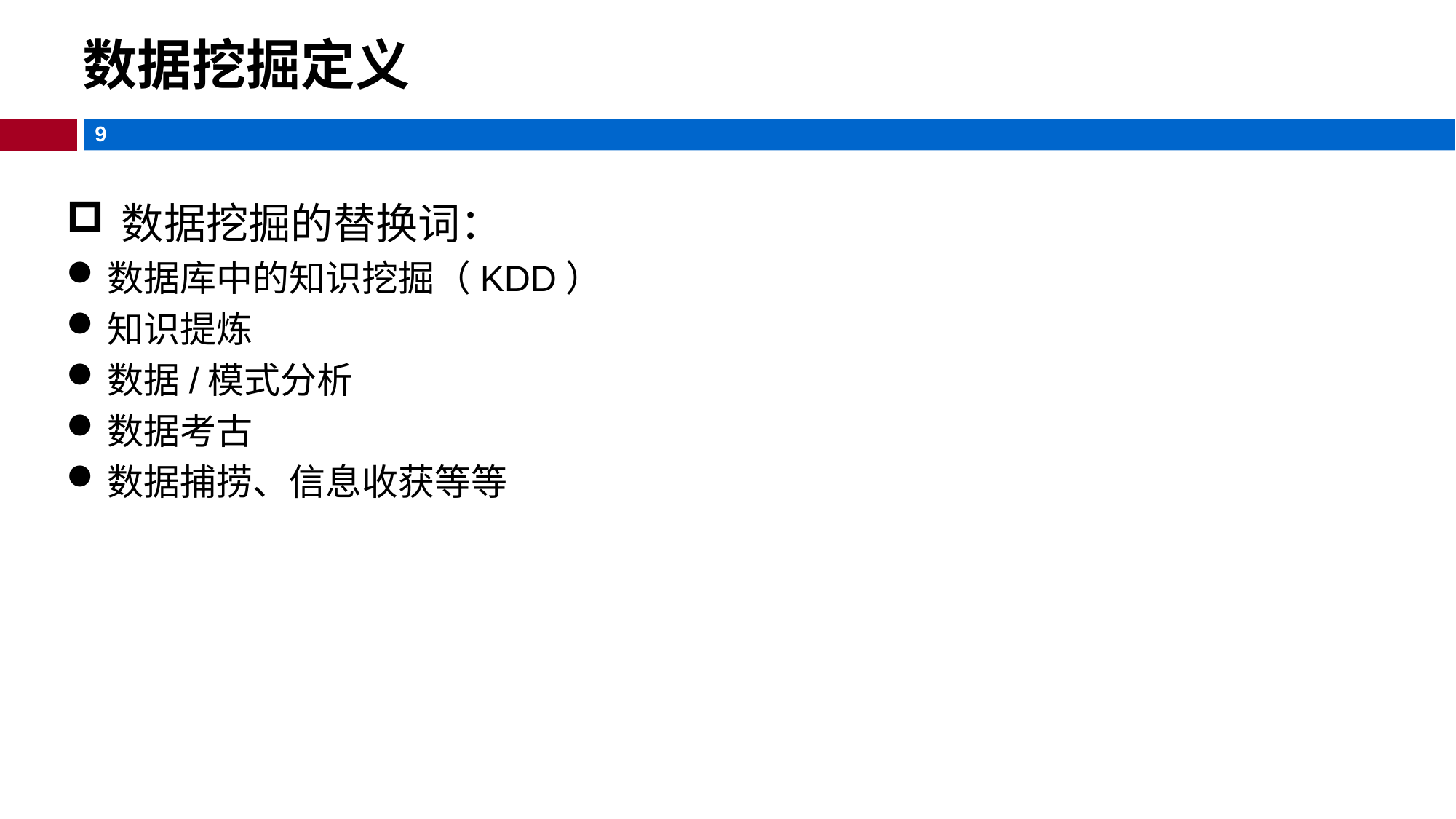

数据挖掘定义

数据挖掘的替换词：
数据库中的知识挖掘（KDD）
知识提炼
数据/模式分析
数据考古
数据捕捞、信息收获等等